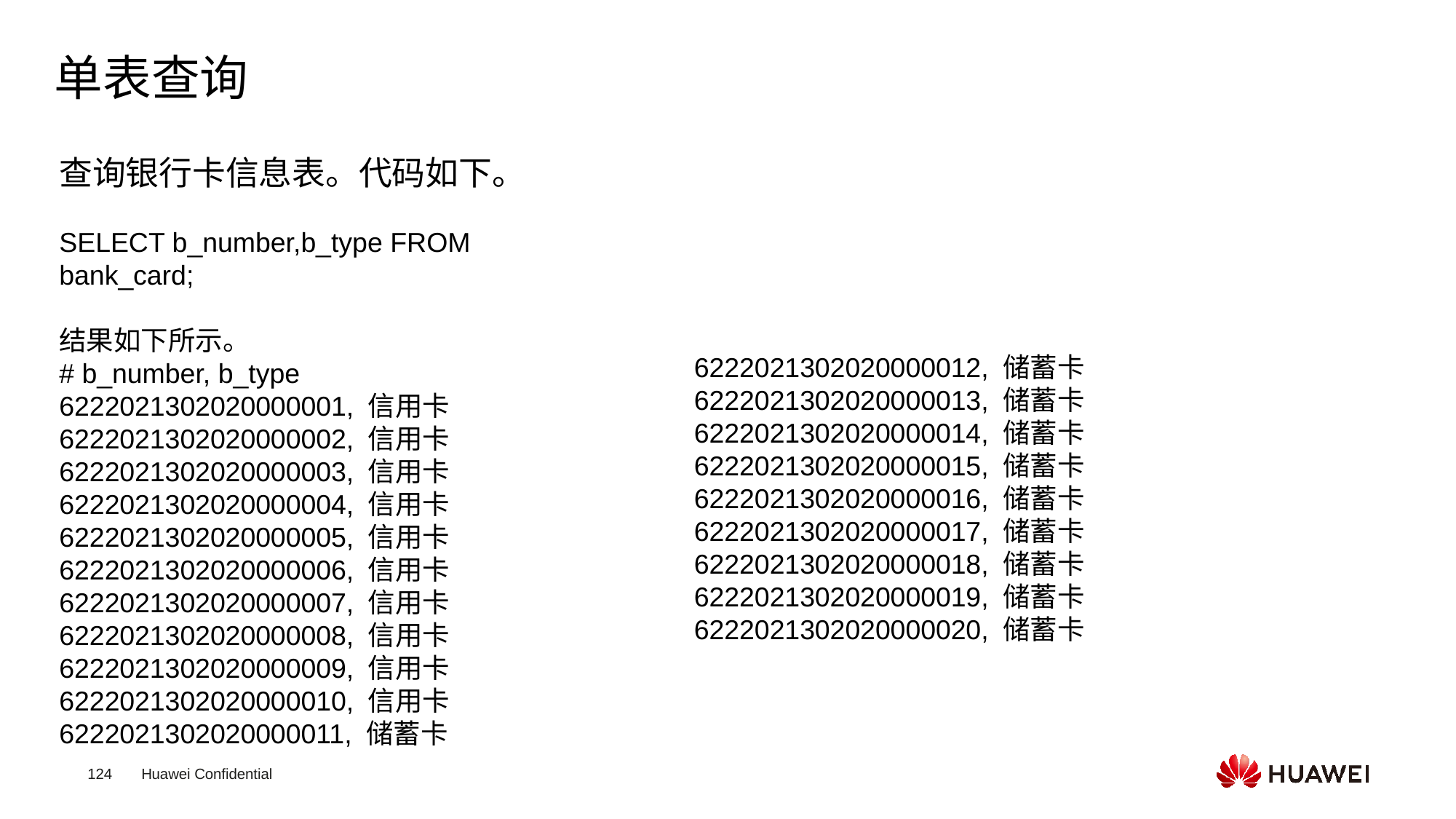

# 单表查询
查询银行卡信息表。代码如下。

SELECT b_number,b_type FROM bank_card;

结果如下所示。
# b_number, b_type
6222021302020000001, 信用卡
6222021302020000002, 信用卡
6222021302020000003, 信用卡
6222021302020000004, 信用卡
6222021302020000005, 信用卡
6222021302020000006, 信用卡
6222021302020000007, 信用卡
6222021302020000008, 信用卡
6222021302020000009, 信用卡
6222021302020000010, 信用卡
6222021302020000011, 储蓄卡

Text
Text
Text
Text
Text
Text
Text
Text
Text
Text
Text
Text
Text
Text
Text
Text
Text
Text
Text
Text
Text
Text
Text
Text
Text
Text
Text
Text
Text
Text
Text
Text
Text
Text
Text
Text
Text
Text
Text
Text
Text
Text
Text
Text
Text
Text
6222021302020000012, 储蓄卡
6222021302020000013, 储蓄卡
6222021302020000014, 储蓄卡
6222021302020000015, 储蓄卡
6222021302020000016, 储蓄卡
6222021302020000017, 储蓄卡
6222021302020000018, 储蓄卡
6222021302020000019, 储蓄卡
6222021302020000020, 储蓄卡